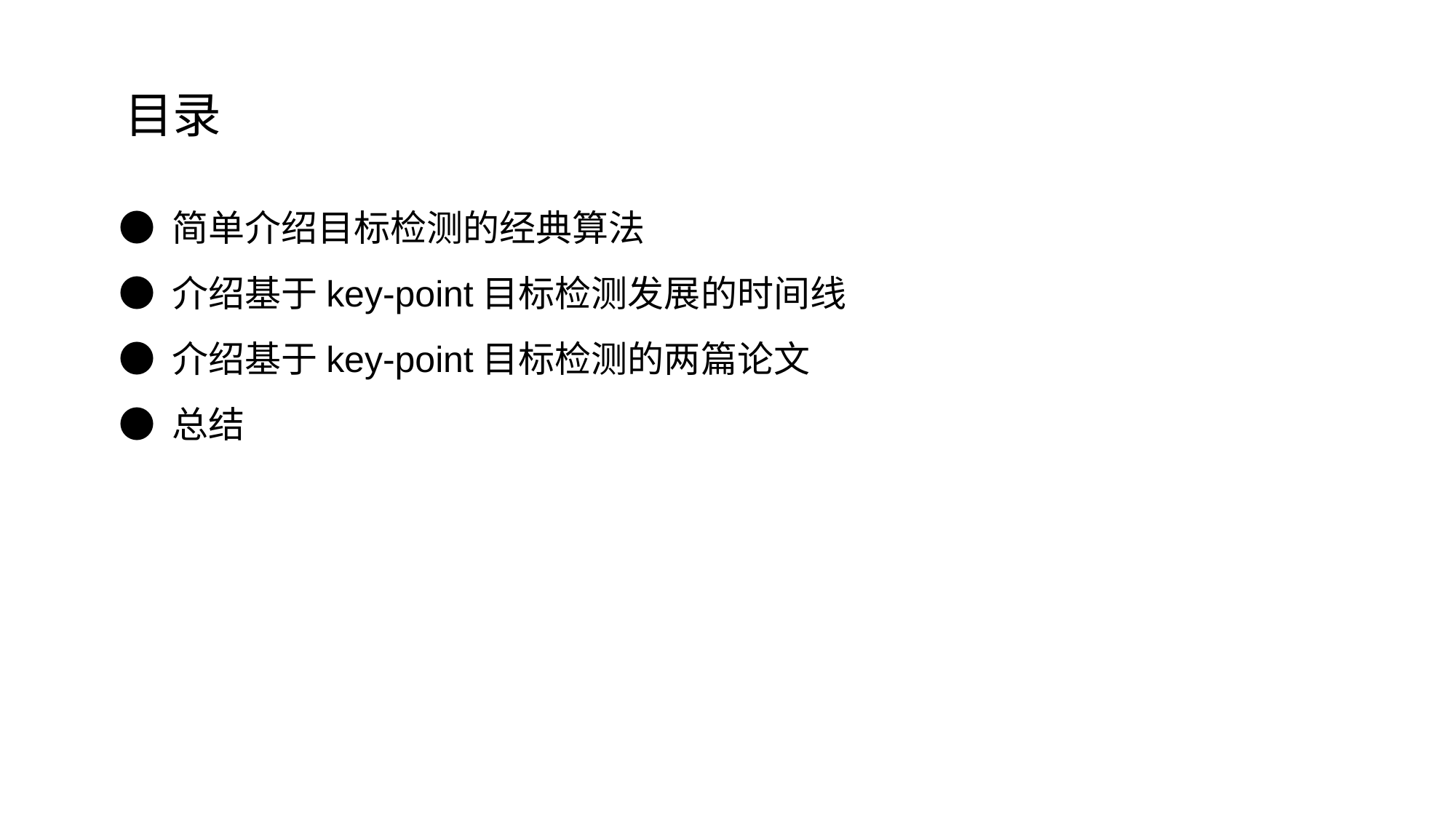

目录
● 简单介绍目标检测的经典算法
● 介绍基于key-point目标检测发展的时间线
● 介绍基于key-point目标检测的两篇论文
● 总结